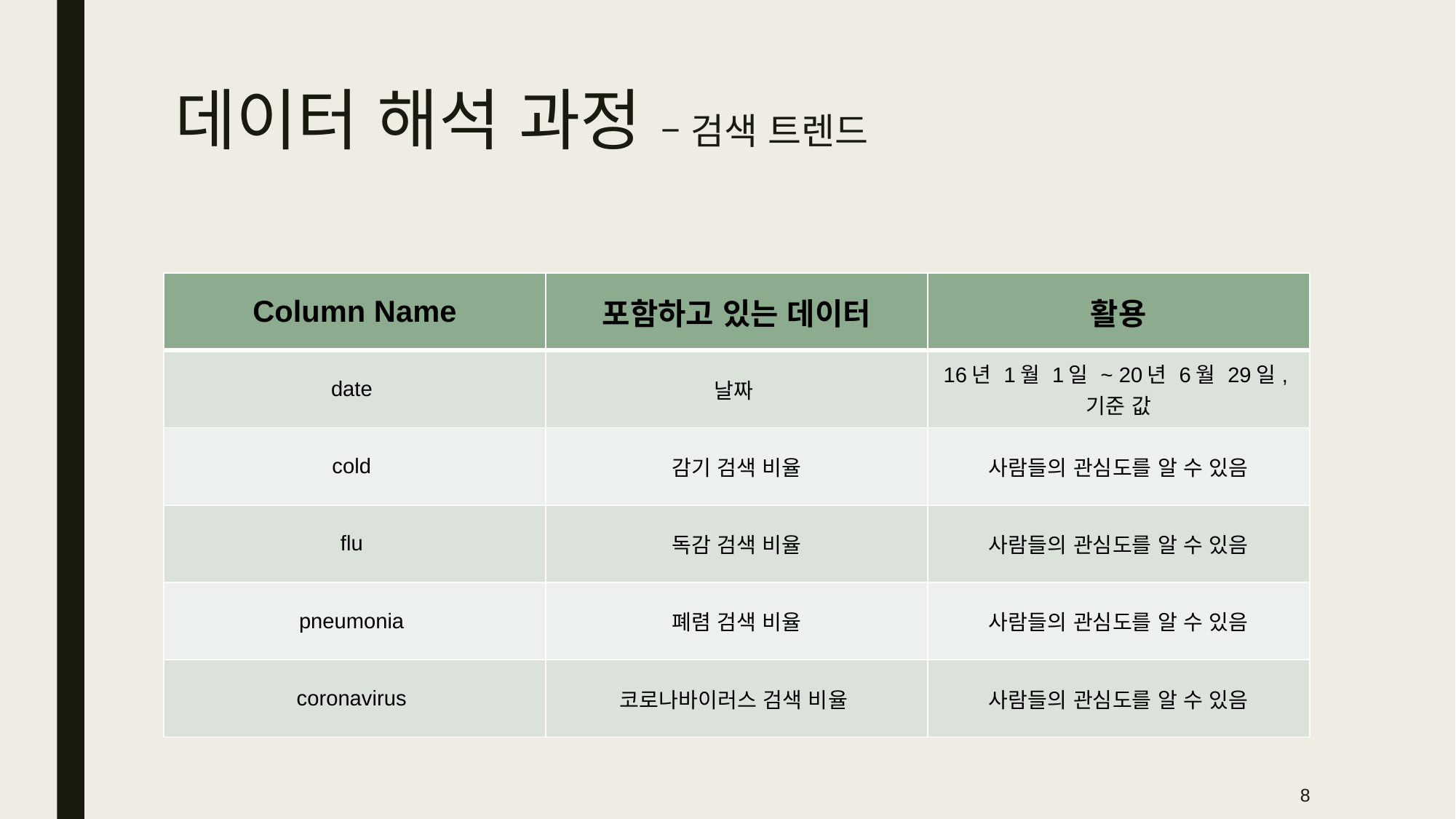

# 데이터 해석 과정 – 검색 트렌드
| Column Name | 포함하고 있는 데이터 | 활용 |
| --- | --- | --- |
| date | 날짜 | 16년 1월 1일 ~ 20년 6월 29일, 기준 값 |
| cold | 감기 검색 비율 | 사람들의 관심도를 알 수 있음 |
| flu | 독감 검색 비율 | 사람들의 관심도를 알 수 있음 |
| pneumonia | 폐렴 검색 비율 | 사람들의 관심도를 알 수 있음 |
| coronavirus | 코로나바이러스 검색 비율 | 사람들의 관심도를 알 수 있음 |
8